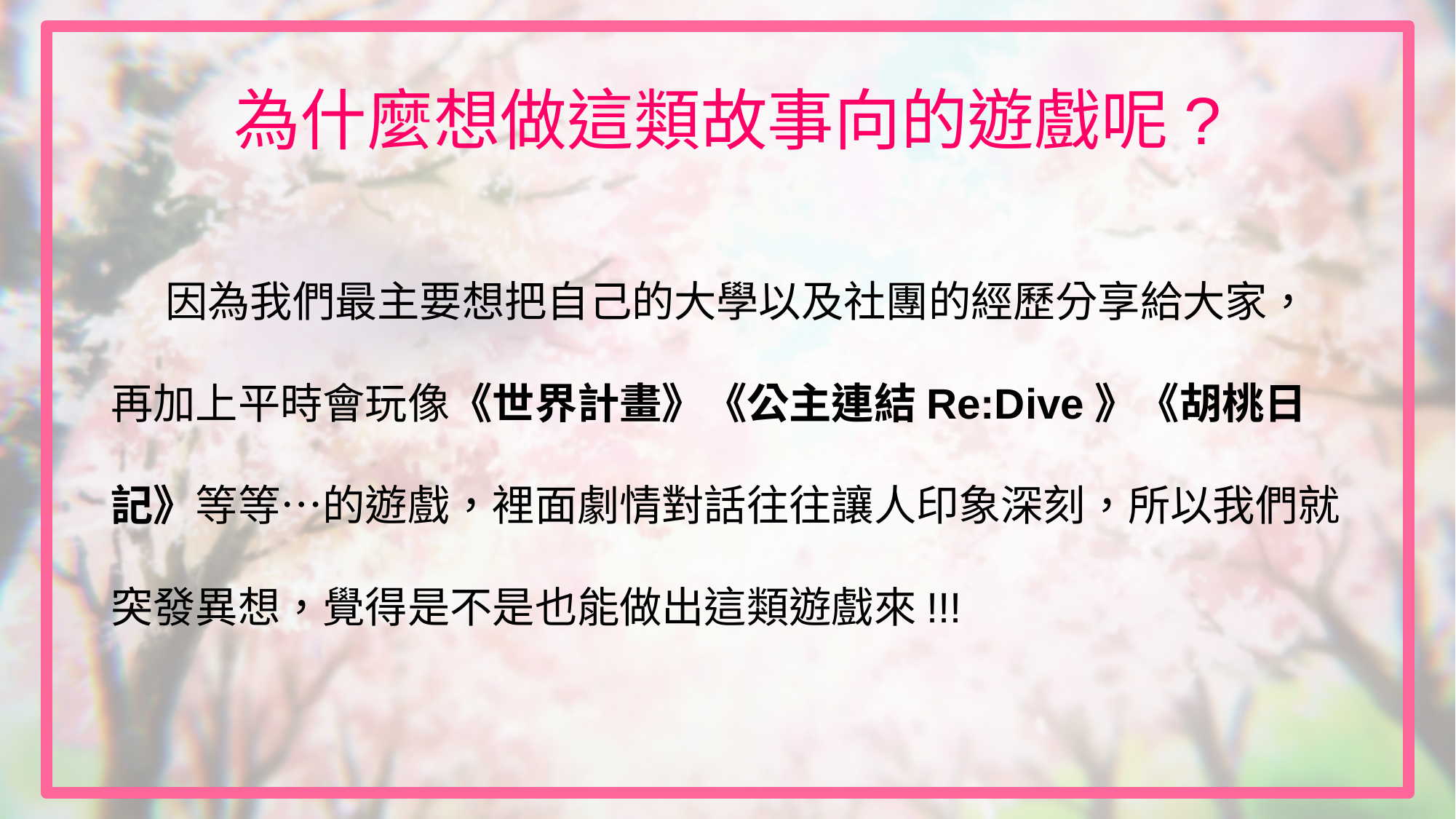

# 為什麼想做這類故事向的遊戲呢?
因為我們最主要想把自己的大學以及社團的經歷分享給大家，再加上平時會玩像《世界計畫》《公主連結Re:Dive》《胡桃日記》等等…的遊戲，裡面劇情對話往往讓人印象深刻，所以我們就突發異想，覺得是不是也能做出這類遊戲來!!!